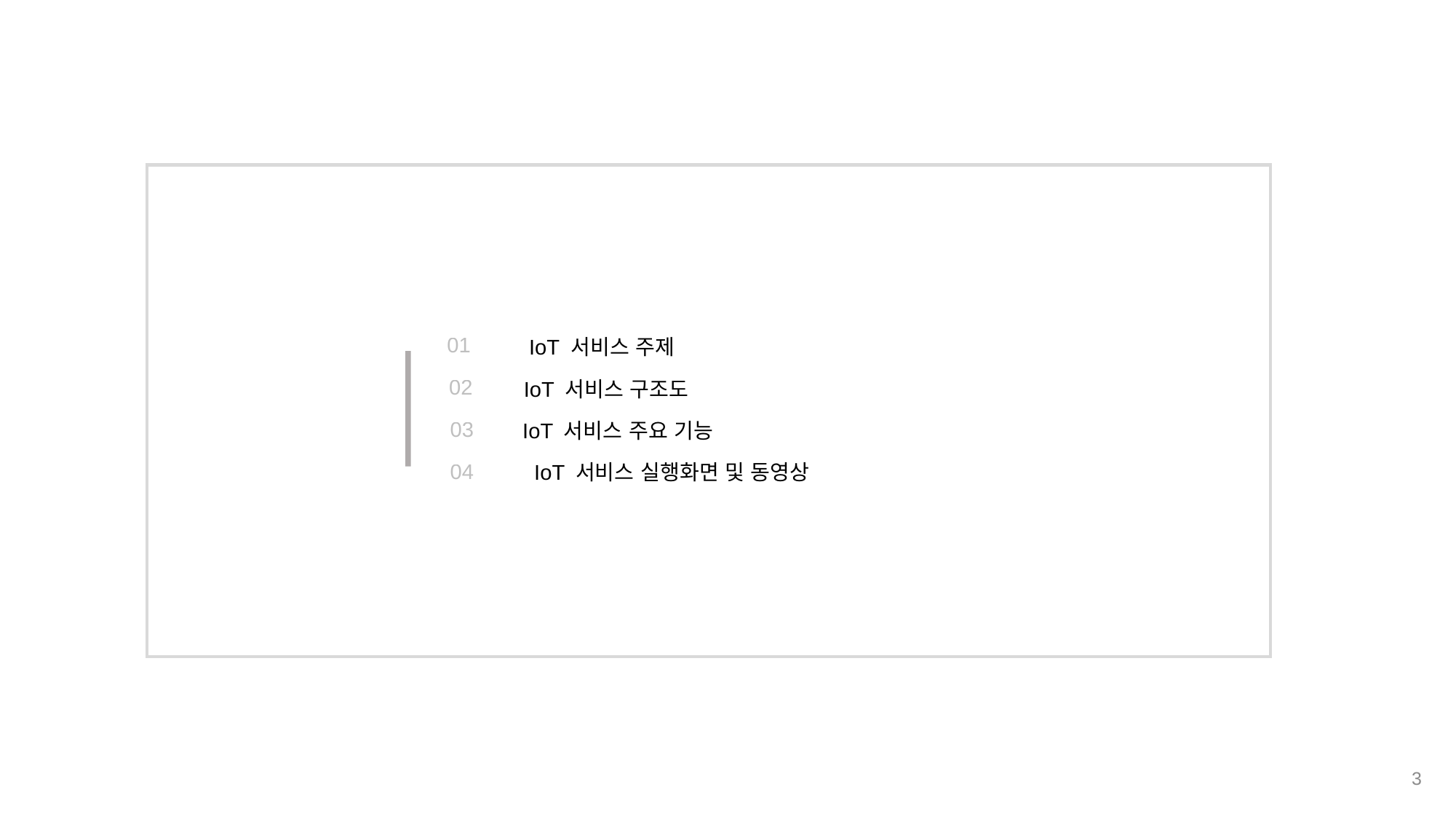

01
IoT 서비스 주제

02
IoT 서비스 구조도
03
IoT 서비스 주요 기능
04
IoT 서비스 실행화면 및 동영상
3